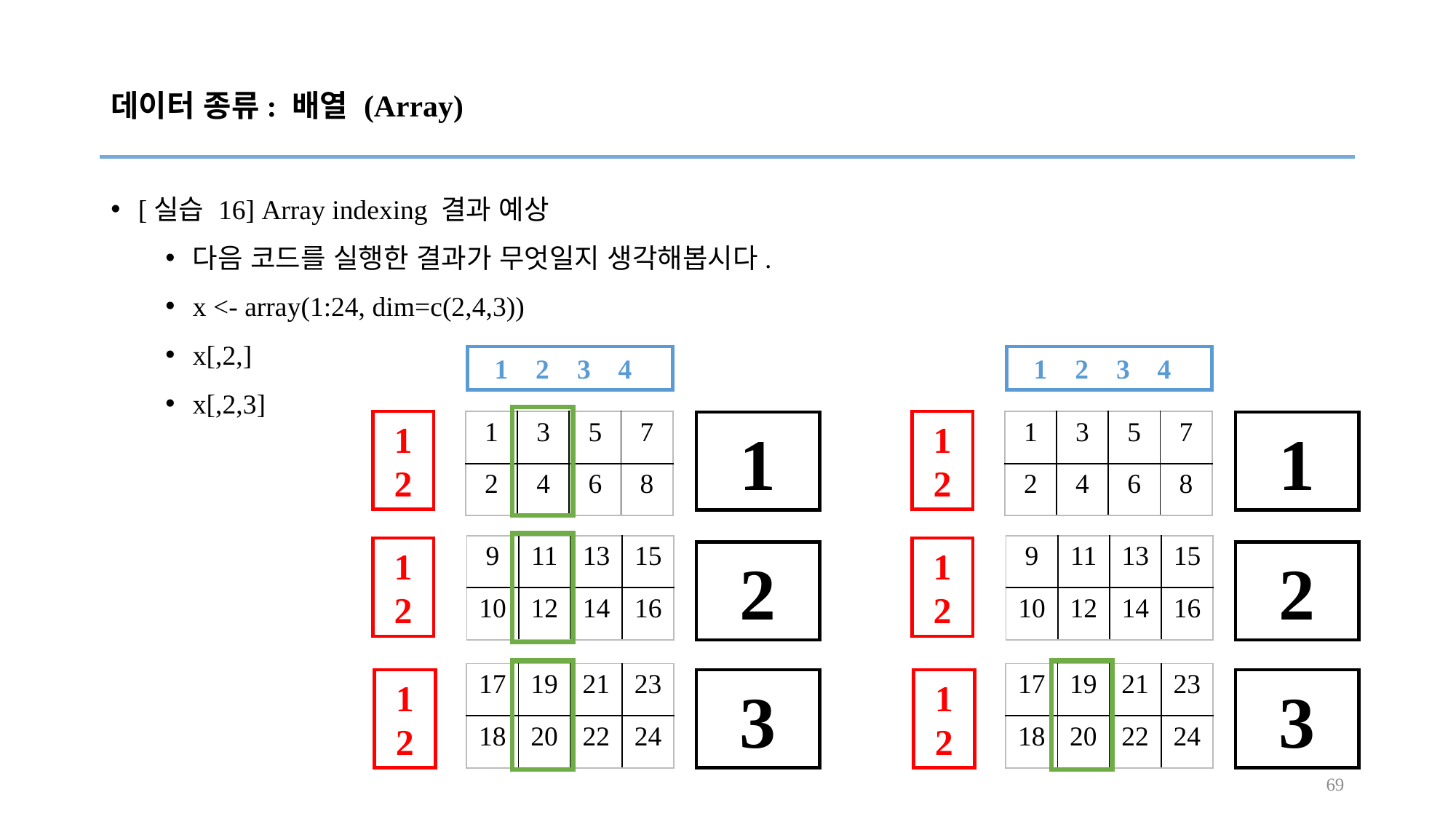

# 데이터 종류: 배열 (Array)
[실습 16] Array indexing 결과 예상
다음 코드를 실행한 결과가 무엇일지 생각해봅시다.
x <- array(1:24, dim=c(2,4,3))
x[,2,]
x[,2,3]
1    2    3    4
1    2    3    4

1
2
| 1 | 3 | 5 | 7 |
| --- | --- | --- | --- |
| 2 | 4 | 6 | 8 |
1
2
| 1 | 3 | 5 | 7 |
| --- | --- | --- | --- |
| 2 | 4 | 6 | 8 |
1
1

| 9 | 11 | 13 | 15 |
| --- | --- | --- | --- |
| 10 | 12 | 14 | 16 |
| 9 | 11 | 13 | 15 |
| --- | --- | --- | --- |
| 10 | 12 | 14 | 16 |
1
2
1
2
2
2

| 17 | 19 | 21 | 23 |
| --- | --- | --- | --- |
| 18 | 20 | 22 | 24 |
| 17 | 19 | 21 | 23 |
| --- | --- | --- | --- |
| 18 | 20 | 22 | 24 |
1
2
3
1
2
3
69